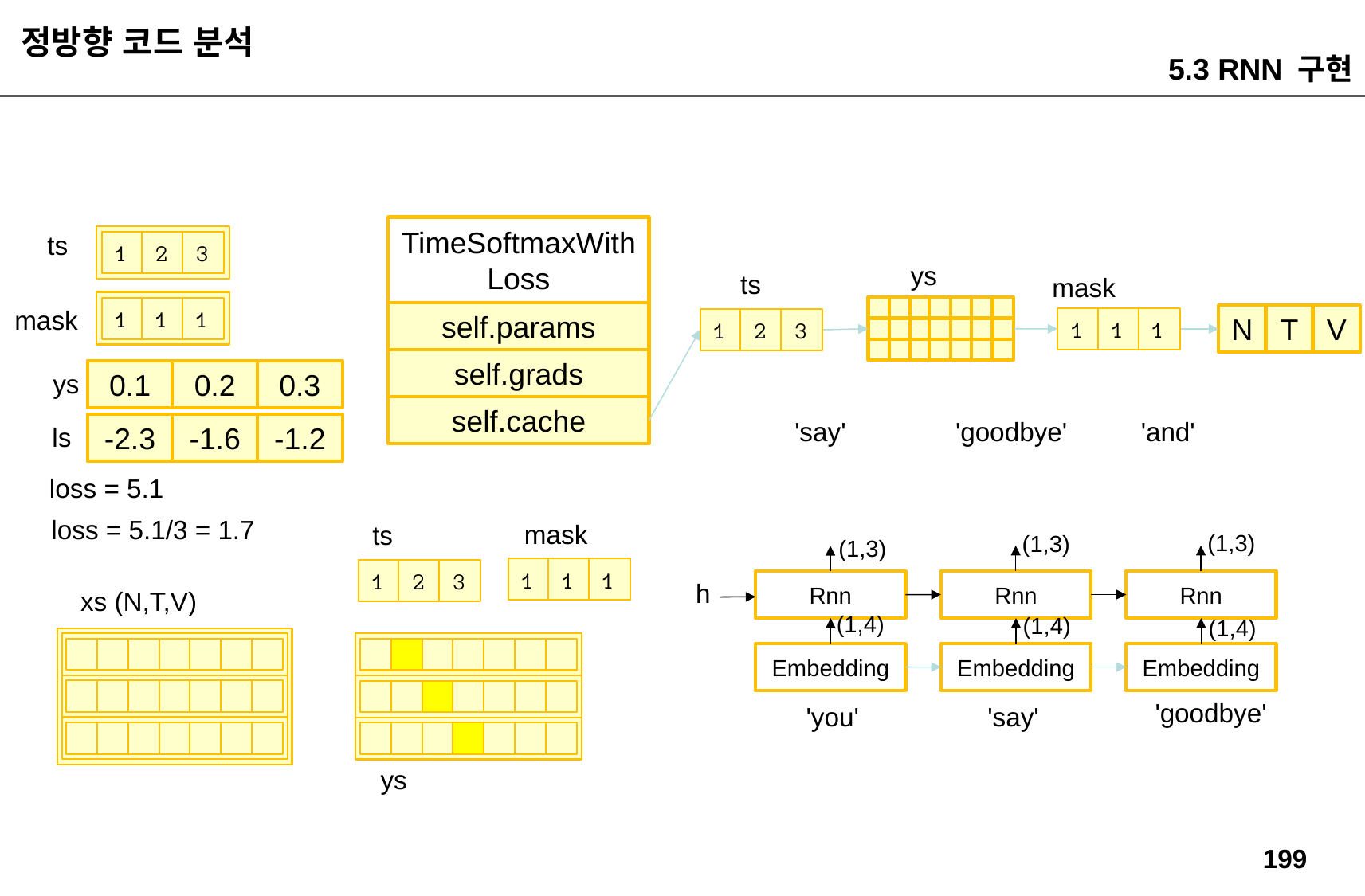

정방향 코드 분석
5.3 RNN 구현
TimeSoftmaxWithLoss
ts

1
2
3
ys

ts
mask

1
1
1
mask
self.params
N
T
V
1
1
1
1
2
3
self.grads
0.1
0.2
0.3
ys
self.cache
'say'
'goodbye'
'and'
-2.3
-1.6
-1.2
ls
loss = 5.1
loss = 5.1/3 = 1.7
mask
ts
(1,3)
(1,3)
(1,3)
1
1
1
1
2
3
h
Rnn
Rnn
Rnn
xs (N,T,V)
(1,4)
(1,4)
(1,4)

Embedding
Embedding
Embedding
'goodbye'
'you'
'say'
ys